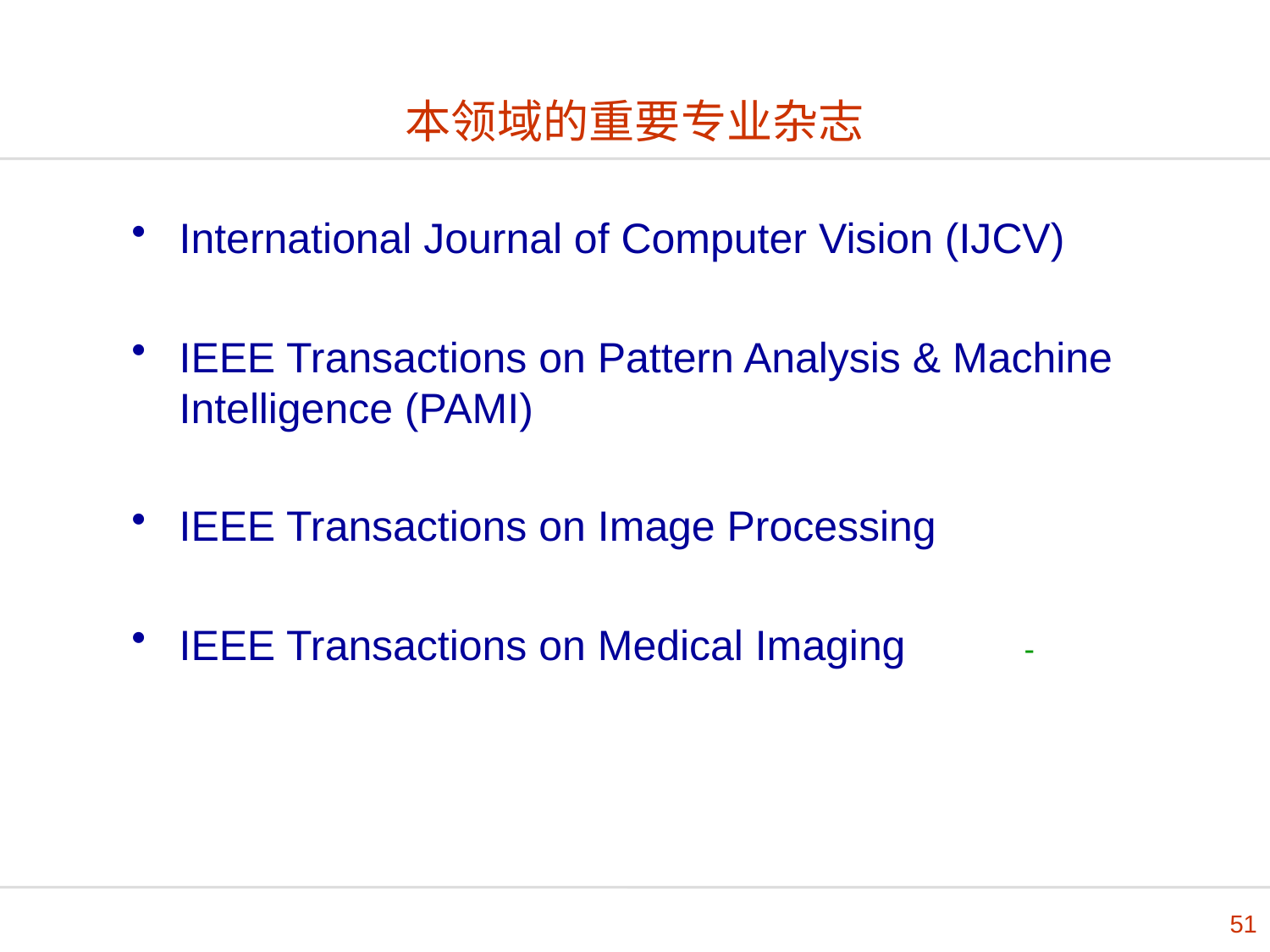

# 本领域的重要专业杂志
International Journal of Computer Vision (IJCV)

IEEE Transactions on Pattern Analysis & Machine Intelligence (PAMI)

IEEE Transactions on Image Processing

IEEE Transactions on Medical Imaging	       -

51